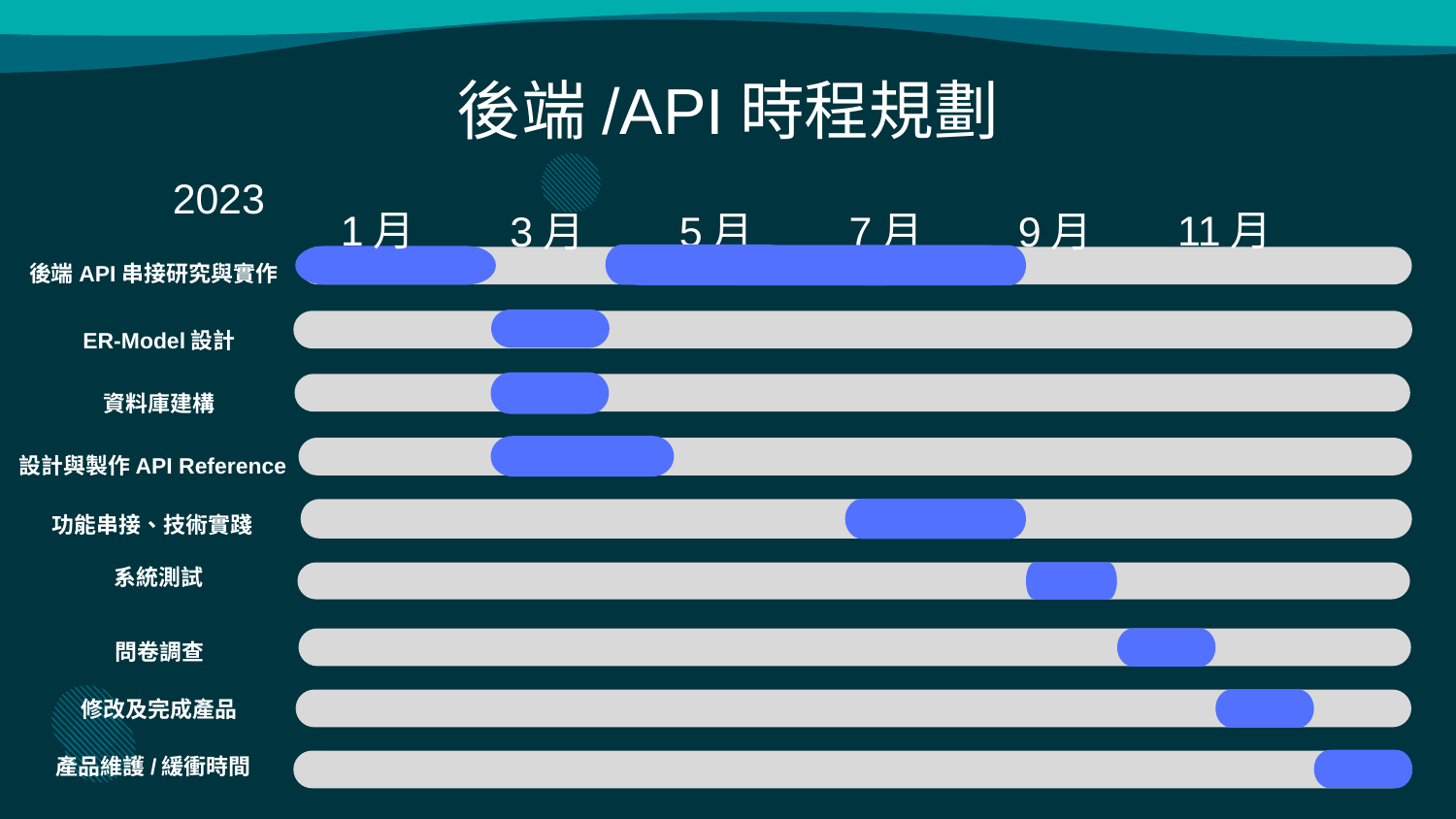

# 後端/API時程規劃

2023

1月
11月
3月
5月
7月
9月

後端API串接研究與實作

ER-Model設計

資料庫建構

設計與製作API Reference
功能串接、技術實踐

系統測試

問卷調查

修改及完成產品

產品維護/緩衝時間